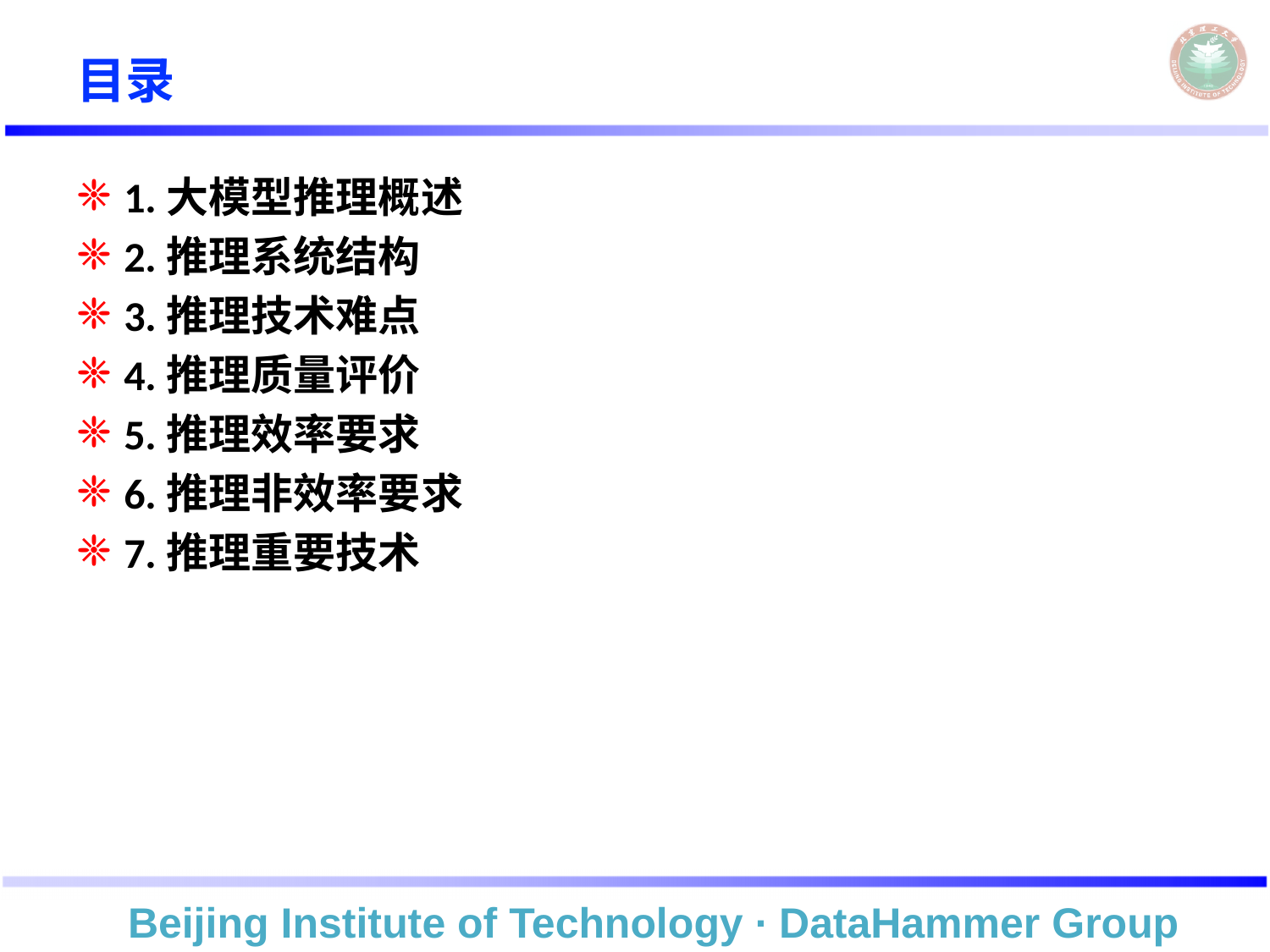

# 目录
1.大模型推理概述
2.推理系统结构
3.推理技术难点
4.推理质量评价
5.推理效率要求
6.推理非效率要求
7.推理重要技术